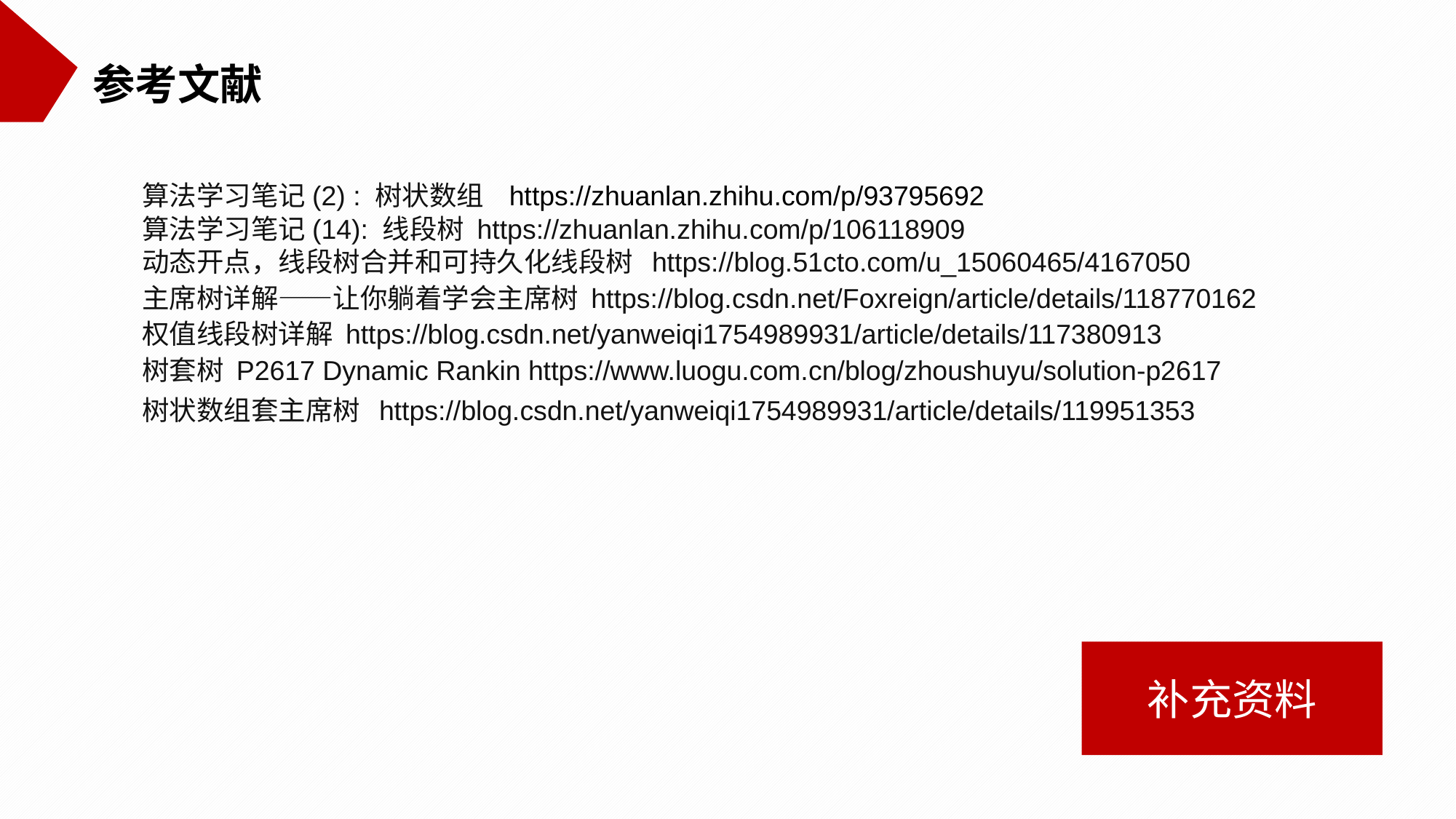

参考文献

算法学习笔记(2) : 树状数组   https://zhuanlan.zhihu.com/p/93795692
算法学习笔记(14): 线段树 https://zhuanlan.zhihu.com/p/106118909
动态开点，线段树合并和可持久化线段树  https://blog.51cto.com/u_15060465/4167050
主席树详解——让你躺着学会主席树 https://blog.csdn.net/Foxreign/article/details/118770162
权值线段树详解 https://blog.csdn.net/yanweiqi1754989931/article/details/117380913
树套树 P2617 Dynamic Rankin https://www.luogu.com.cn/blog/zhoushuyu/solution-p2617
树状数组套主席树  https://blog.csdn.net/yanweiqi1754989931/article/details/119951353
补充资料